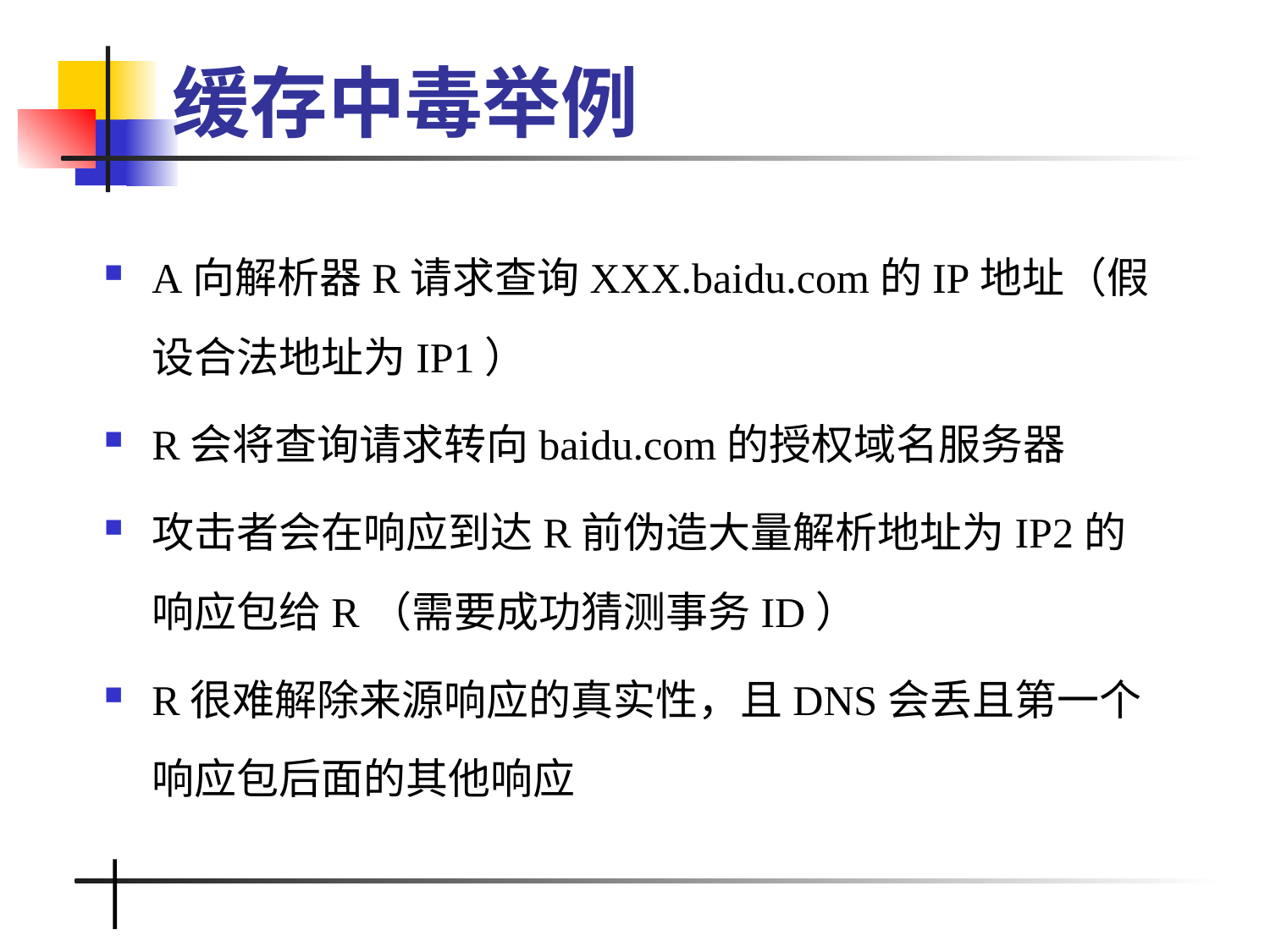

# 缓存中毒举例
A向解析器R请求查询XXX.baidu.com的IP地址（假设合法地址为IP1）
R会将查询请求转向baidu.com的授权域名服务器
攻击者会在响应到达R前伪造大量解析地址为IP2的响应包给R（需要成功猜测事务ID）
R很难解除来源响应的真实性，且DNS会丢且第一个响应包后面的其他响应